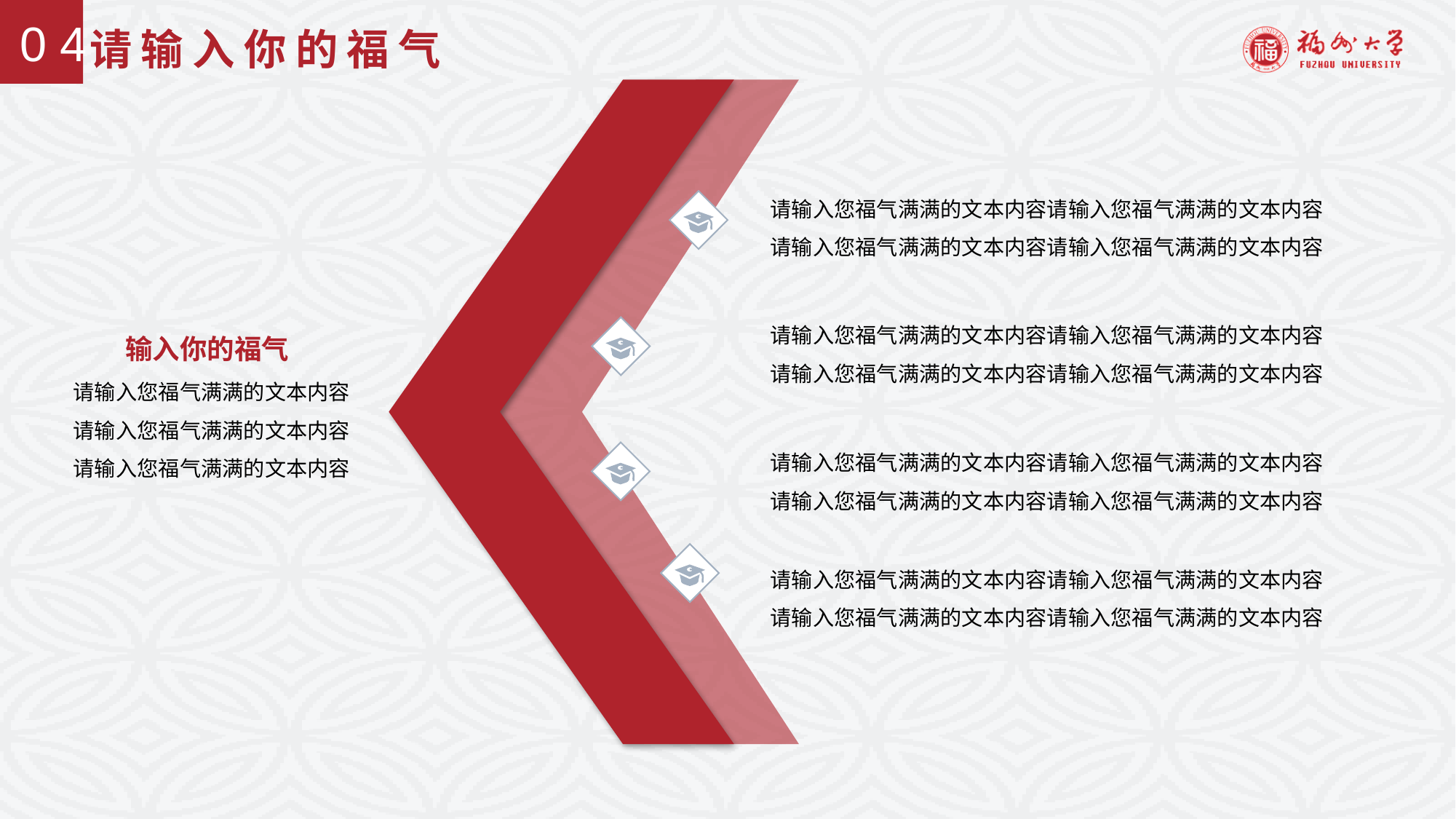

# 请输入你的福气
0 4

请输入您福气满满的文本内容请输入您福气满满的文本内容
请输入您福气满满的文本内容请输入您福气满满的文本内容

请输入您福气满满的文本内容请输入您福气满满的文本内容
请输入您福气满满的文本内容请输入您福气满满的文本内容

输入你的福气
请输入您福气满满的文本内容
请输入您福气满满的文本内容
请输入您福气满满的文本内容
请输入您福气满满的文本内容请输入您福气满满的文本内容
请输入您福气满满的文本内容请输入您福气满满的文本内容

请输入您福气满满的文本内容请输入您福气满满的文本内容
请输入您福气满满的文本内容请输入您福气满满的文本内容